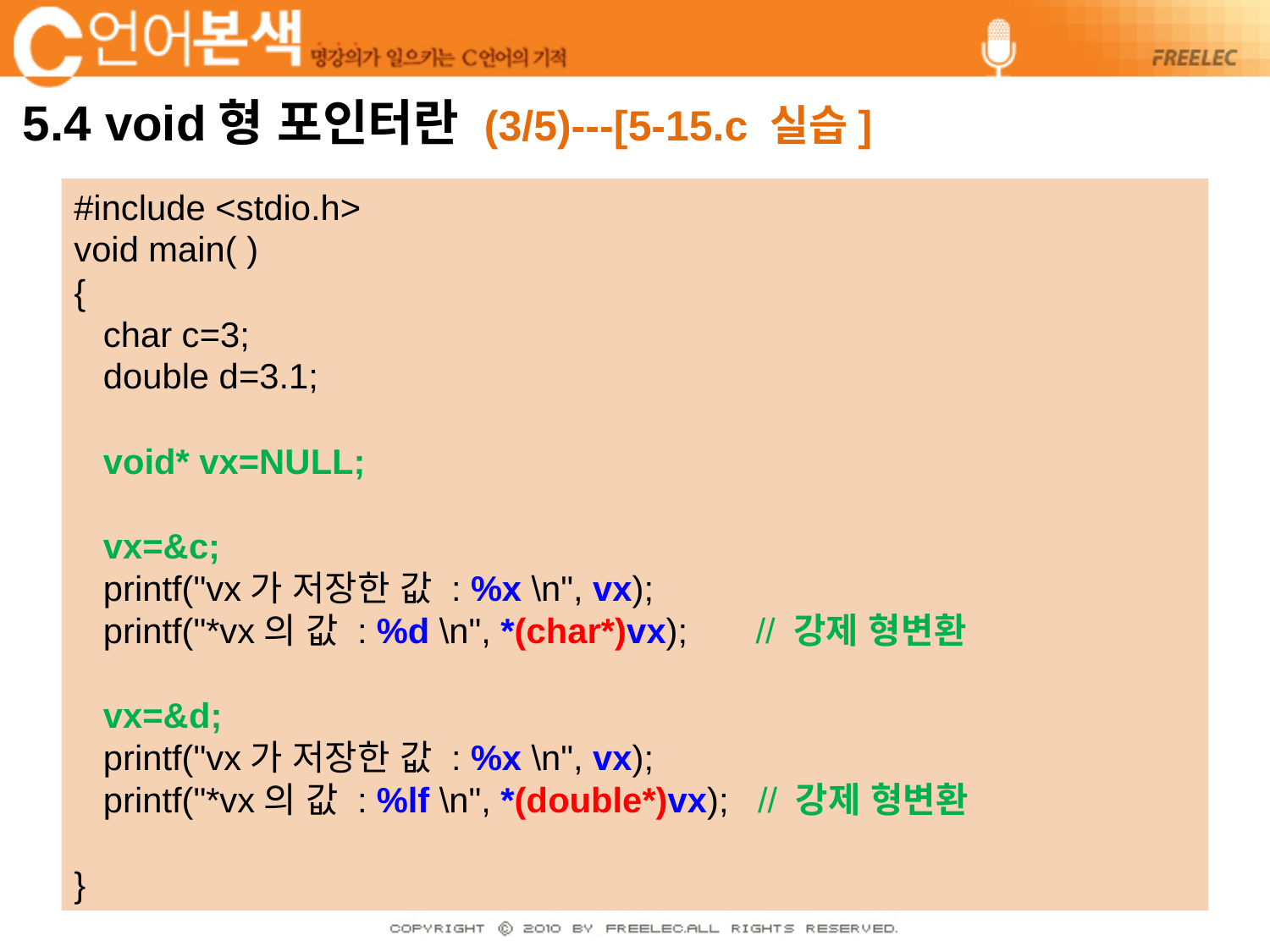

# 5.4 void형 포인터란 (3/5)---[5-15.c 실습]
#include <stdio.h>
void main( )
{
   char c=3;
   double d=3.1;

   void* vx=NULL;

   vx=&c;
   printf("vx가 저장한 값 : %x \n", vx);
   printf("*vx의 값 : %d \n", *(char*)vx);       // 강제 형변환

   vx=&d;
   printf("vx가 저장한 값 : %x \n", vx);
   printf("*vx의 값 : %lf \n", *(double*)vx);   // 강제 형변환

}